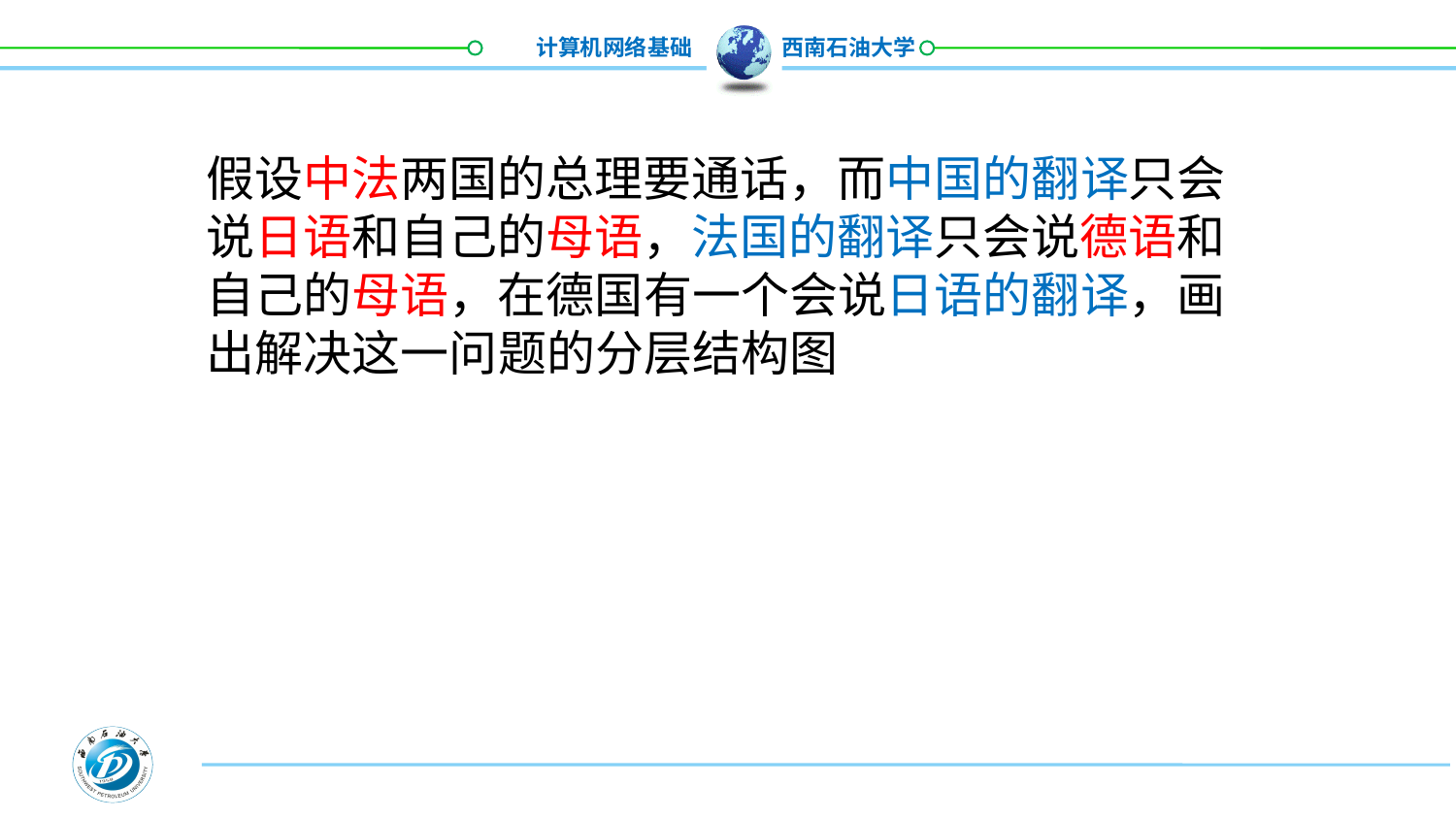

假设中法两国的总理要通话，而中国的翻译只会说日语和自己的母语，法国的翻译只会说德语和自己的母语，在德国有一个会说日语的翻译，画出解决这一问题的分层结构图
102